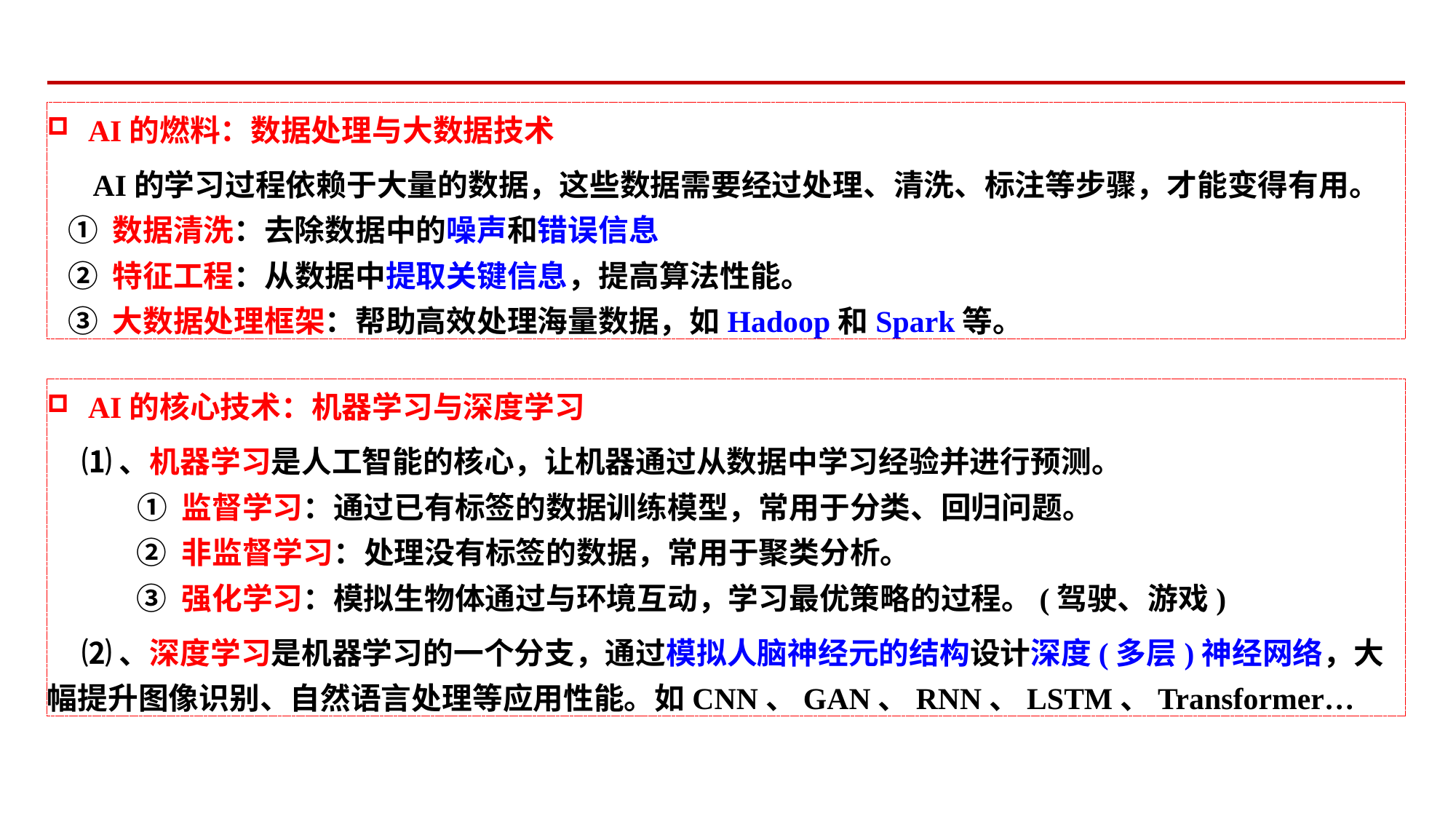

AI的燃料：数据处理与大数据技术
      AI的学习过程依赖于大量的数据，这些数据需要经过处理、清洗、标注等步骤，才能变得有用。
   ① 数据清洗：去除数据中的噪声和错误信息
   ② 特征工程：从数据中提取关键信息，提高算法性能。
   ③ 大数据处理框架：帮助高效处理海量数据，如Hadoop和Spark等。

AI的核心技术：机器学习与深度学习
     ⑴、机器学习是人工智能的核心，让机器通过从数据中学习经验并进行预测。
             ① 监督学习：通过已有标签的数据训练模型，常用于分类、回归问题。
             ② 非监督学习：处理没有标签的数据，常用于聚类分析。
             ③ 强化学习：模拟生物体通过与环境互动，学习最优策略的过程。(驾驶、游戏)
     ⑵、深度学习是机器学习的一个分支，通过模拟人脑神经元的结构设计深度(多层)神经网络，大幅提升图像识别、自然语言处理等应用性能。如CNN、GAN、RNN、LSTM、Transformer…